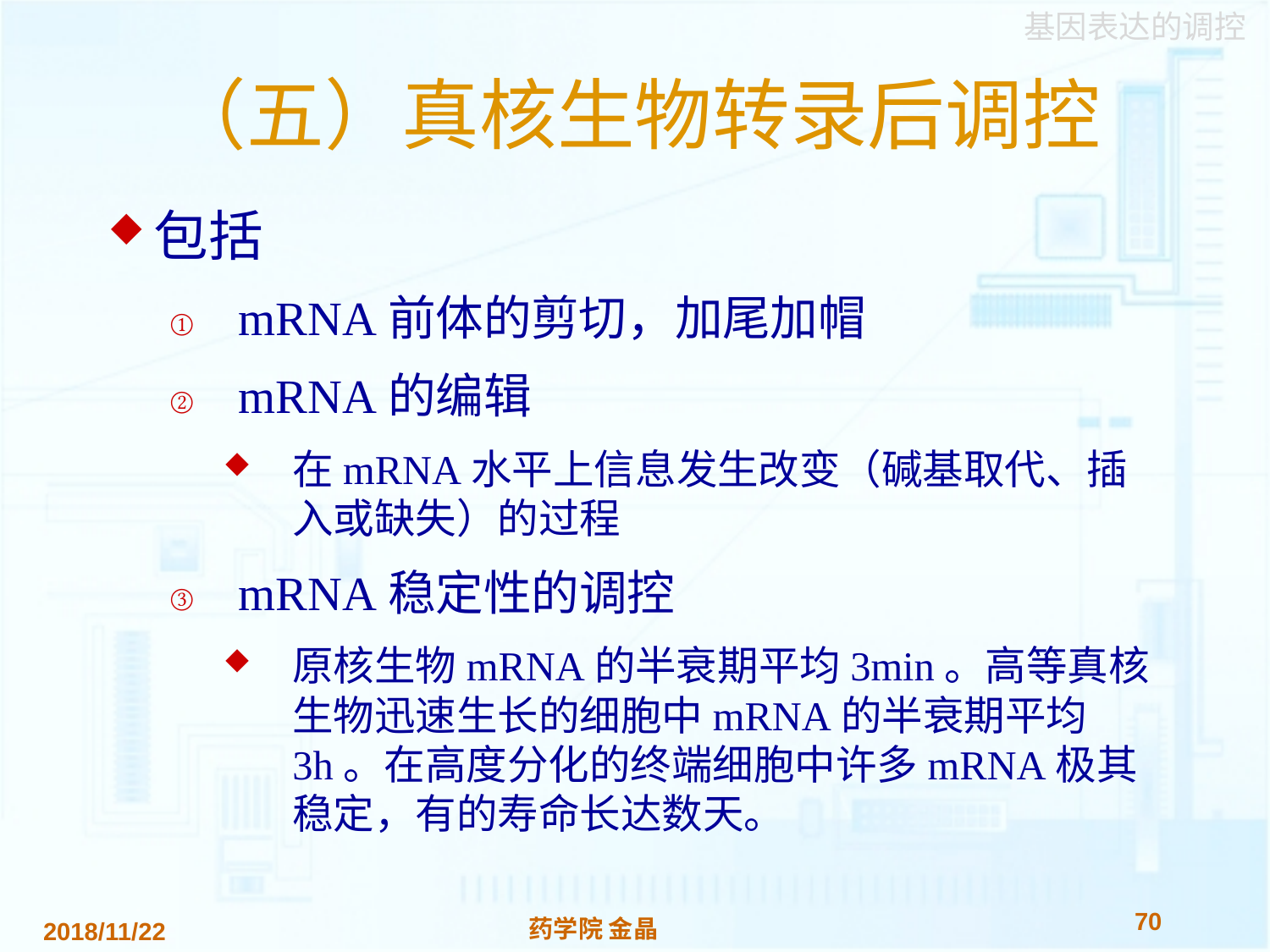

# （五）真核生物转录后调控
包括
mRNA前体的剪切，加尾加帽
mRNA的编辑
在mRNA水平上信息发生改变（碱基取代、插入或缺失）的过程
mRNA稳定性的调控
原核生物mRNA的半衰期平均3min。高等真核生物迅速生长的细胞中mRNA的半衰期平均3h。在高度分化的终端细胞中许多mRNA极其稳定，有的寿命长达数天。

70
药学院 金晶
2018/11/22